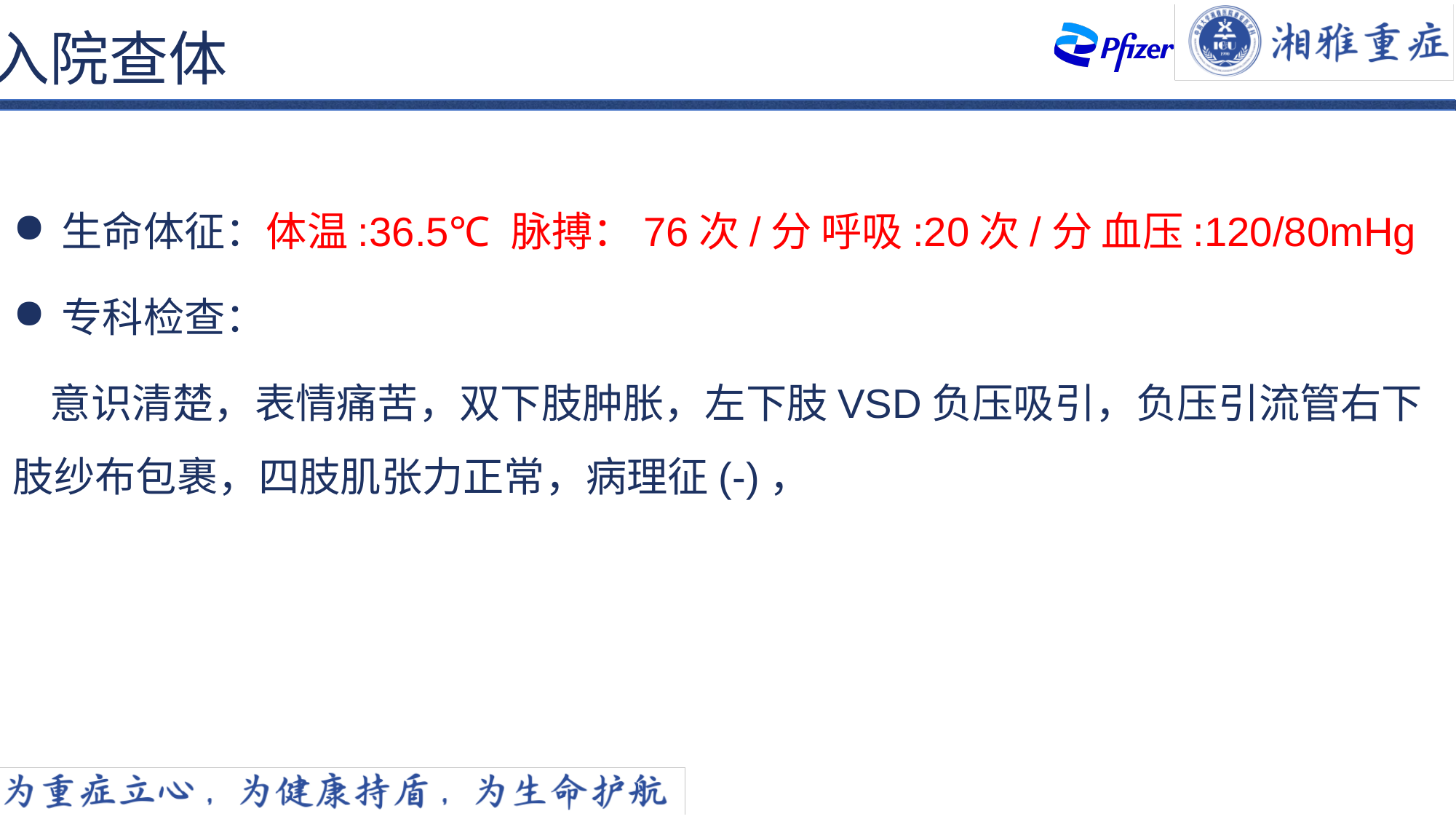

入院查体

生命体征：体温:36.5℃ 脉搏：76次/分 呼吸:20次/分 血压:120/80mHg
专科检查：
   意识清楚，表情痛苦，双下肢肿胀，左下肢VSD负压吸引，负压引流管右下肢纱布包裹，四肢肌张力正常，病理征(-)，